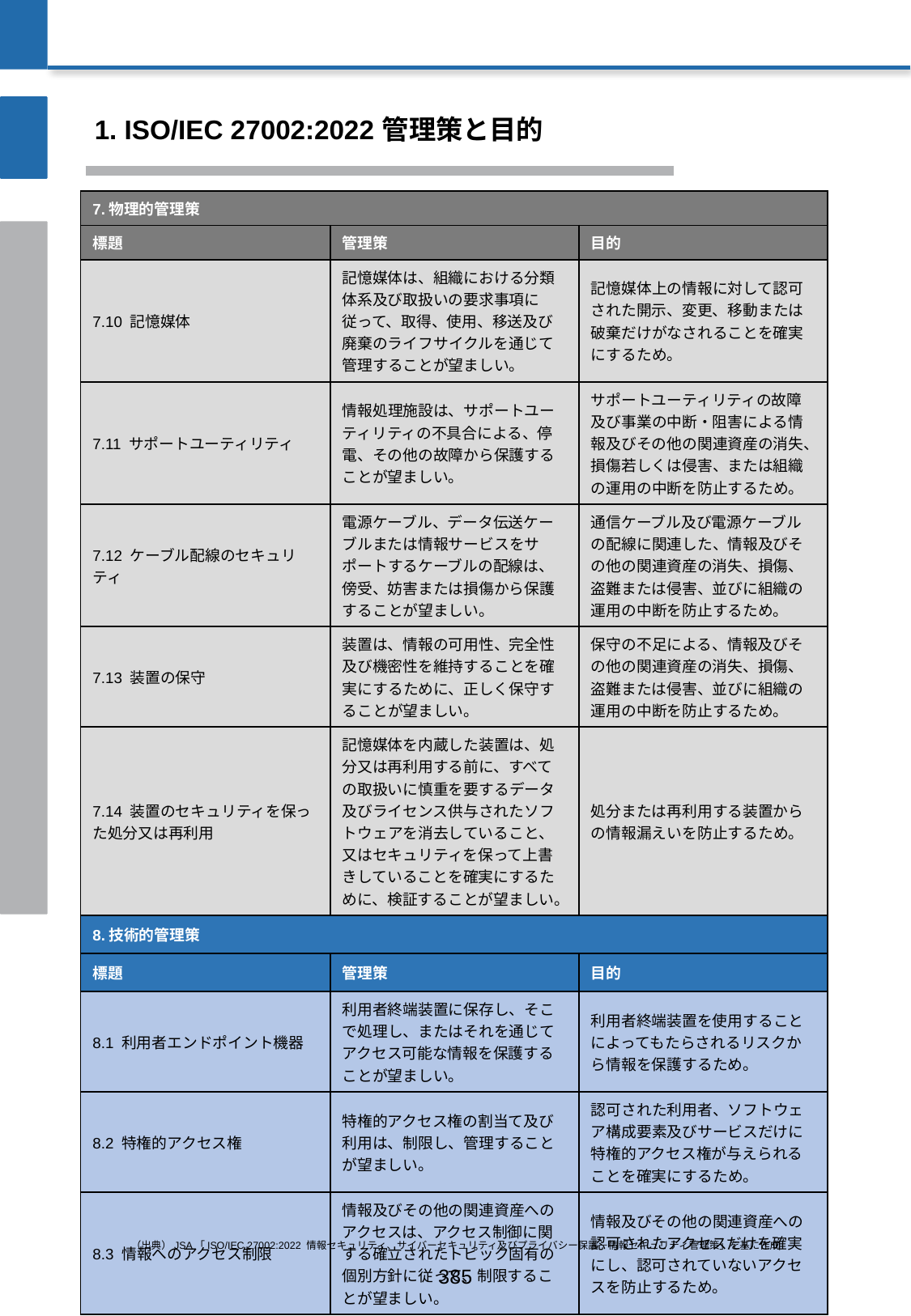

1. ISO/IEC 27002:2022 管理策と目的
| 7.物理的管理策 |  |  |
| --- | --- | --- |
| 標題 | 管理策 | 目的 |
| 7.10 記憶媒体 | 記憶媒体は、組織における分類体系及び取扱いの要求事項に従って、取得、使用、移送及び廃棄のライフサイクルを通じて管理することが望ましい。 | 記憶媒体上の情報に対して認可された開示、変更、移動または破棄だけがなされることを確実にするため。 |
| 7.11 サポートユーティリティ | 情報処理施設は、サポートユーティリティの不具合による、停電、その他の故障から保護することが望ましい。 | サポートユーティリティの故障及び事業の中断・阻害による情報及びその他の関連資産の消失、損傷若しくは侵害、または組織の運用の中断を防止するため。 |
| 7.12 ケーブル配線のセキュリティ | 電源ケーブル、データ伝送ケーブルまたは情報サービスをサポートするケーブルの配線は、傍受、妨害または損傷から保護することが望ましい。 | 通信ケーブル及び電源ケーブルの配線に関連した、情報及びその他の関連資産の消失、損傷、盗難または侵害、並びに組織の運用の中断を防止するため。 |
| 7.13 装置の保守 | 装置は、情報の可用性、完全性及び機密性を維持することを確実にするために、正しく保守することが望ましい。 | 保守の不足による、情報及びその他の関連資産の消失、損傷、盗難または侵害、並びに組織の運用の中断を防止するため。 |
| 7.14 装置のセキュリティを保った処分又は再利用 | 記憶媒体を内蔵した装置は、処分又は再利用する前に、すべての取扱いに慎重を要するデータ及びライセンス供与されたソフトウェアを消去していること、又はセキュリティを保って上書きしていることを確実にするために、検証することが望ましい。 | 処分または再利用する装置からの情報漏えいを防止するため。 |
| 8.技術的管理策 |  |  |
| 標題 | 管理策 | 目的 |
| 8.1 利用者エンドポイント機器 | 利用者終端装置に保存し、そこで処理し、またはそれを通じてアクセス可能な情報を保護することが望ましい。 | 利用者終端装置を使用することによってもたらされるリスクから情報を保護するため。 |
| 8.2 特権的アクセス権 | 特権的アクセス権の割当て及び利用は、制限し、管理することが望ましい。 | 認可された利用者、ソフトウェア構成要素及びサービスだけに特権的アクセス権が与えられることを確実にするため。 |
| 8.3 情報へのアクセス制限 | 情報及びその他の関連資産へのアクセスは、アクセス制御に関する確立されたトピック固有の個別方針に従って、制限することが望ましい。 | 情報及びその他の関連資産への認可されたアクセスだけを確実にし、認可されていないアクセスを防止するため。 |
（出典）JSA「ISO/IEC 27002:2022 情報セキュリティ、サイバーセキュリティ及びプライバシー保護－情報セキュリティ管理策」を基に作成
385